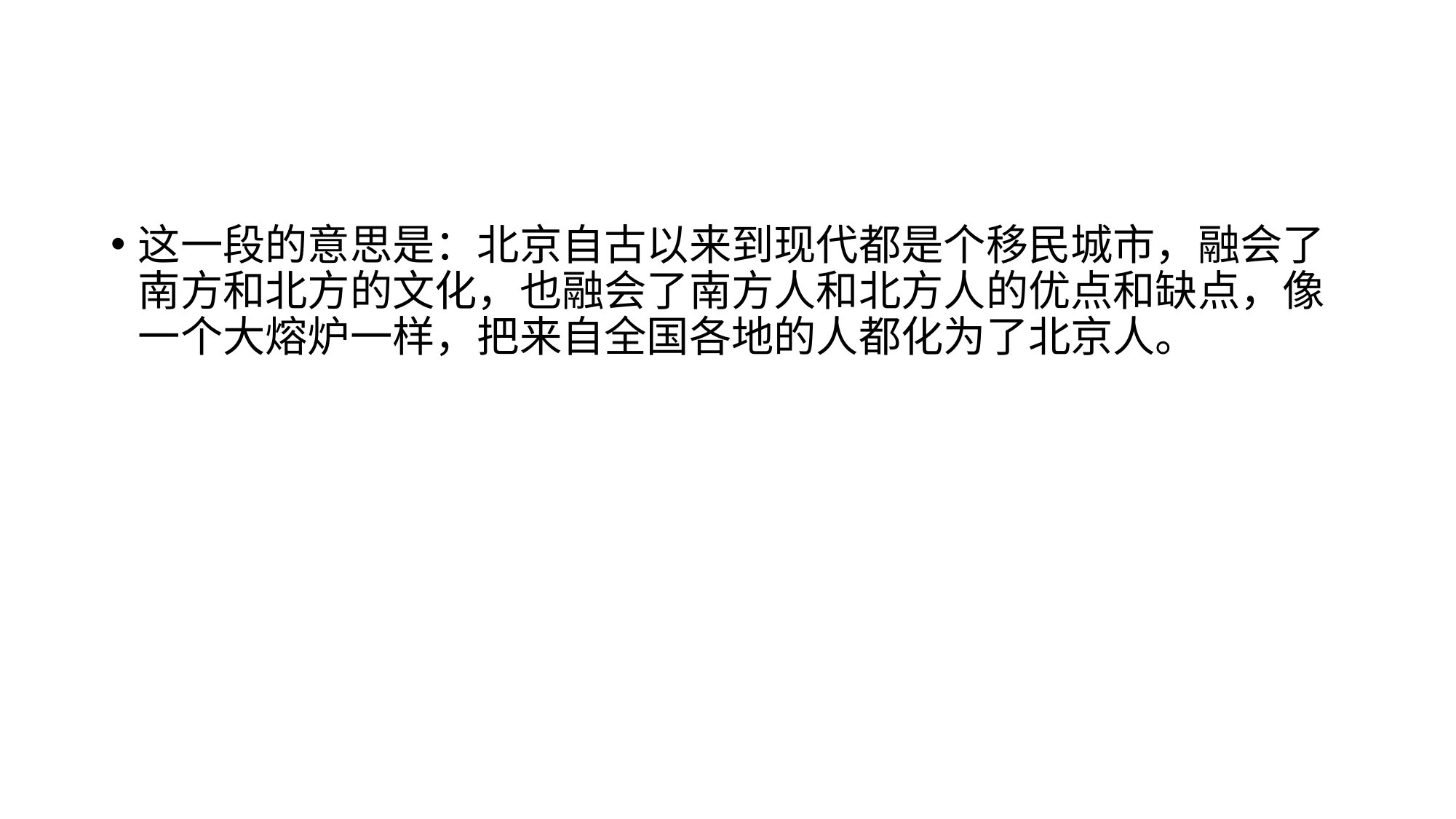

#
这一段的意思是：北京自古以来到现代都是个移民城市，融会了南方和北方的文化，也融会了南方人和北方人的优点和缺点，像一个大熔炉一样，把来自全国各地的人都化为了北京人。